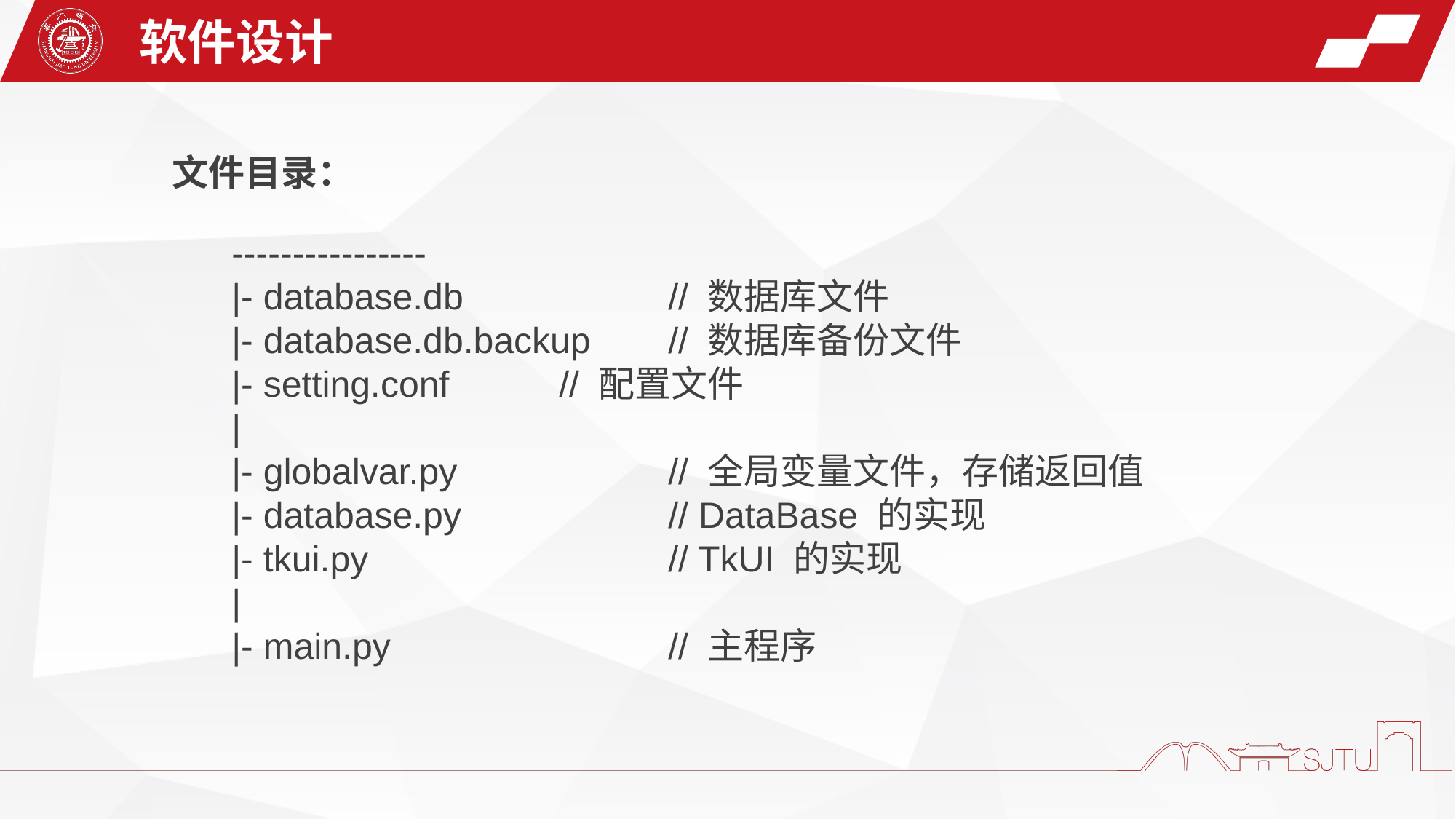

软件设计
文件目录：
----------------
|- database.db		// 数据库文件
|- database.db.backup	// 数据库备份文件
|- setting.conf		// 配置文件
|
|- globalvar.py		// 全局变量文件，存储返回值
|- database.py		// DataBase 的实现
|- tkui.py			// TkUI 的实现
|
|- main.py			// 主程序